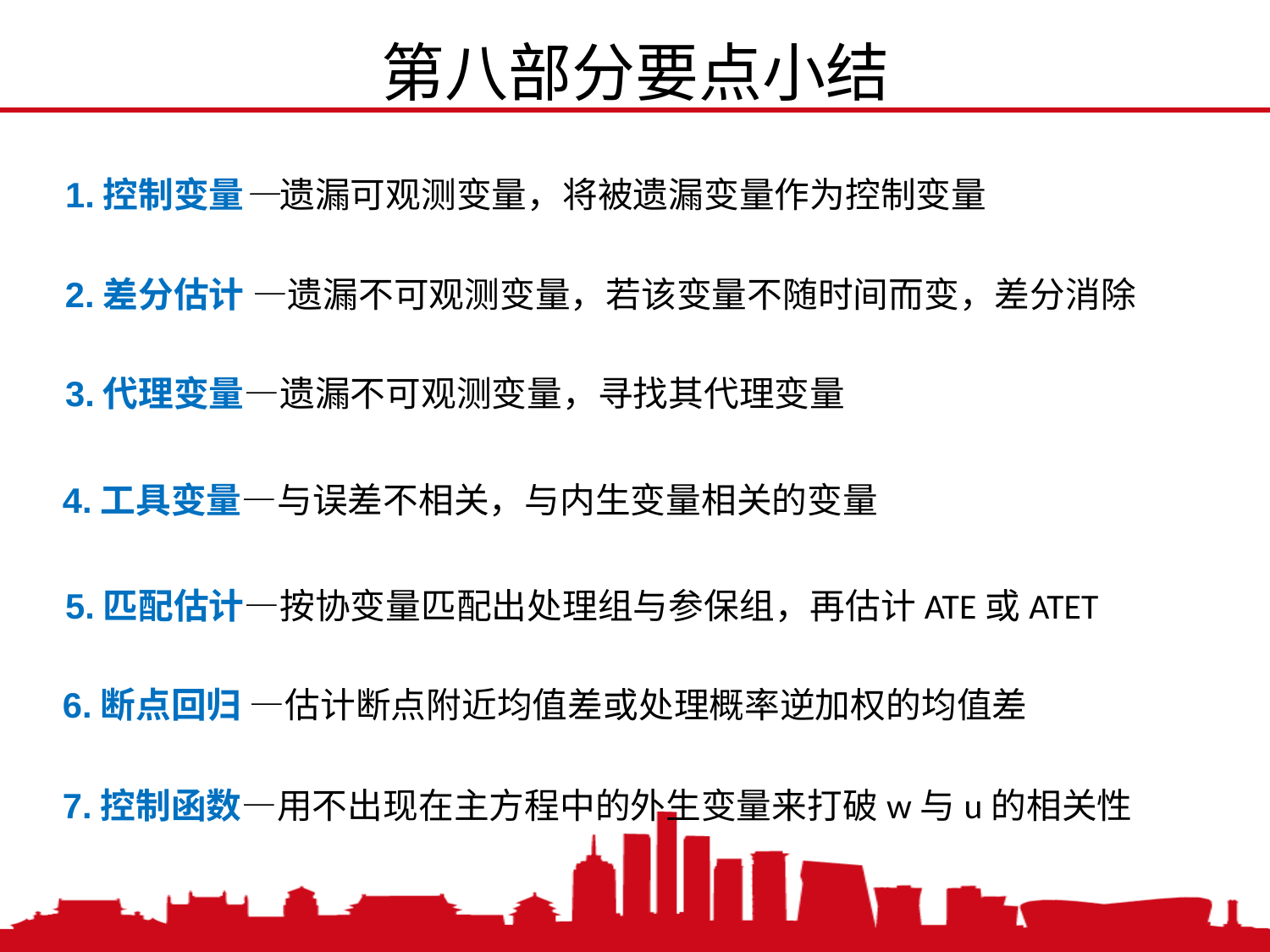

第八部分要点小结
1.控制变量—遗漏可观测变量，将被遗漏变量作为控制变量
2.差分估计 —遗漏不可观测变量，若该变量不随时间而变，差分消除
3.代理变量—遗漏不可观测变量，寻找其代理变量
4.工具变量—与误差不相关，与内生变量相关的变量
5.匹配估计—按协变量匹配出处理组与参保组，再估计ATE或ATET
6.断点回归 —估计断点附近均值差或处理概率逆加权的均值差
7.控制函数—用不出现在主方程中的外生变量来打破w与u的相关性